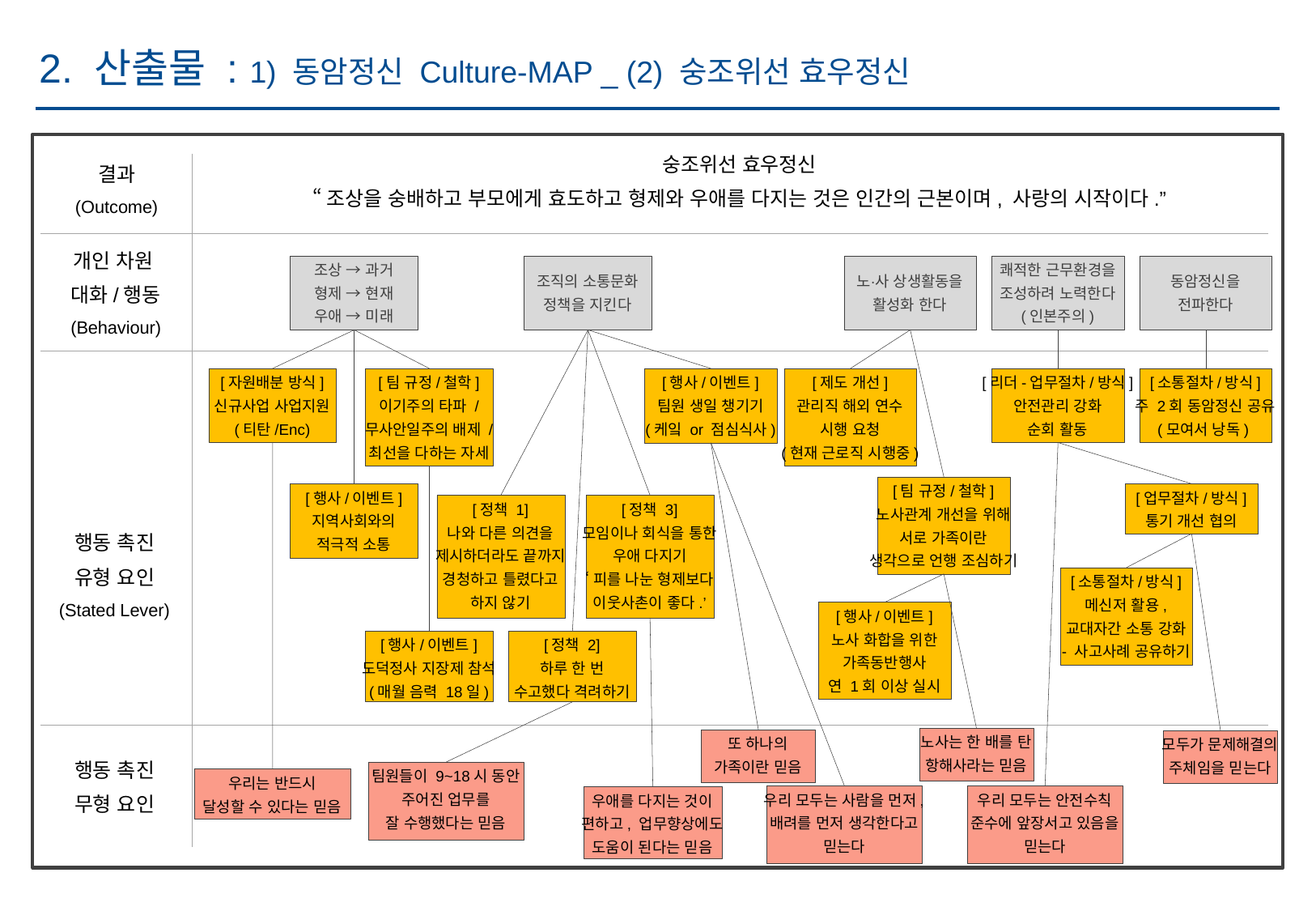

2. 산출물 : 1) 동암정신 Culture-MAP _ (2) 숭조위선 효우정신
숭조위선 효우정신
“조상을 숭배하고 부모에게 효도하고 형제와 우애를 다지는 것은 인간의 근본이며, 사랑의 시작이다.”
결과
(Outcome)
조상 → 과거
형제 → 현재
우애 → 미래
조직의 소통문화
정책을 지킨다
노∙사 상생활동을
활성화 한다
쾌적한 근무환경을
조성하려 노력한다
(인본주의)
동암정신을
전파한다
개인 차원
대화/행동
(Behaviour)
[자원배분 방식]
신규사업 사업지원
(티탄/Enc)
[팀 규정/철학]
이기주의 타파 /
무사안일주의 배제 /
최선을 다하는 자세
[행사/이벤트]
팀원 생일 챙기기
(케잌 or 점심식사)
[제도 개선]
관리직 해외 연수
시행 요청
(현재 근로직 시행중)
[리더-업무절차/방식]
안전관리 강화
순회 활동
[소통절차/방식]
주 2회 동암정신 공유
(모여서 낭독)
[팀 규정/철학]
노사관계 개선을 위해
서로 가족이란
생각으로 언행 조심하기
[행사/이벤트]
지역사회와의
적극적 소통
[업무절차/방식]
통기 개선 협의
[정책 1]
나와 다른 의견을
제시하더라도 끝까지
경청하고 틀렸다고
하지 않기
[정책 3]
모임이나 회식을 통한
우애 다지기
‘피를 나눈 형제보다
이웃사촌이 좋다.’
행동 촉진
유형 요인
(Stated Lever)
[소통절차/방식]
메신저 활용,
교대자간 소통 강화
- 사고사례 공유하기
[행사/이벤트]
노사 화합을 위한
가족동반행사
연 1회 이상 실시
[행사/이벤트]
도덕정사 지장제 참석
(매월 음력 18일)
[정책 2]
하루 한 번
수고했다 격려하기
노사는 한 배를 탄
항해사라는 믿음
또 하나의
가족이란 믿음
모두가 문제해결의
주체임을 믿는다
팀원들이 9~18시 동안
주어진 업무를
잘 수행했다는 믿음
우리는 반드시
달성할 수 있다는 믿음
행동 촉진
무형 요인
(Unstated Lever)
우리 모두는 안전수칙
준수에 앞장서고 있음을
믿는다
우리 모두는 사람을 먼저,
배려를 먼저 생각한다고
믿는다
우애를 다지는 것이
편하고, 업무향상에도
도움이 된다는 믿음